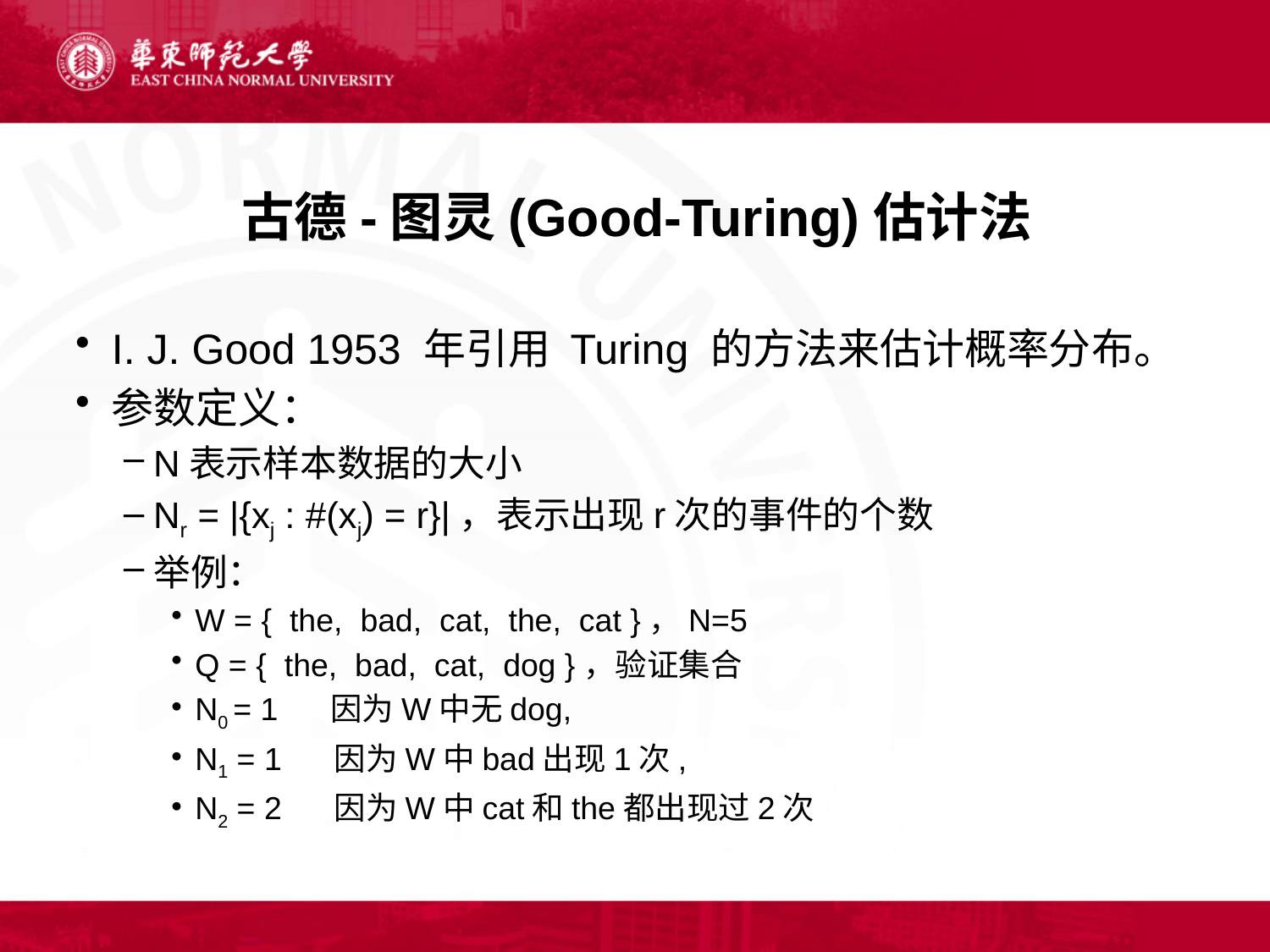

# 古德-图灵(Good-Turing)估计法
I. J. Good 1953 年引用 Turing 的方法来估计概率分布。
参数定义：
N表示样本数据的大小
Nr = |{xj : #(xj) = r}|，表示出现r次的事件的个数
举例：
W = {  the,  bad,  cat,  the,  cat }，N=5
Q = {  the,  bad,  cat,  dog }，验证集合
N0 = 1     因为W中无dog,
N1 = 1     因为W中bad出现1次,
N2 = 2     因为W中cat和the都出现过2次